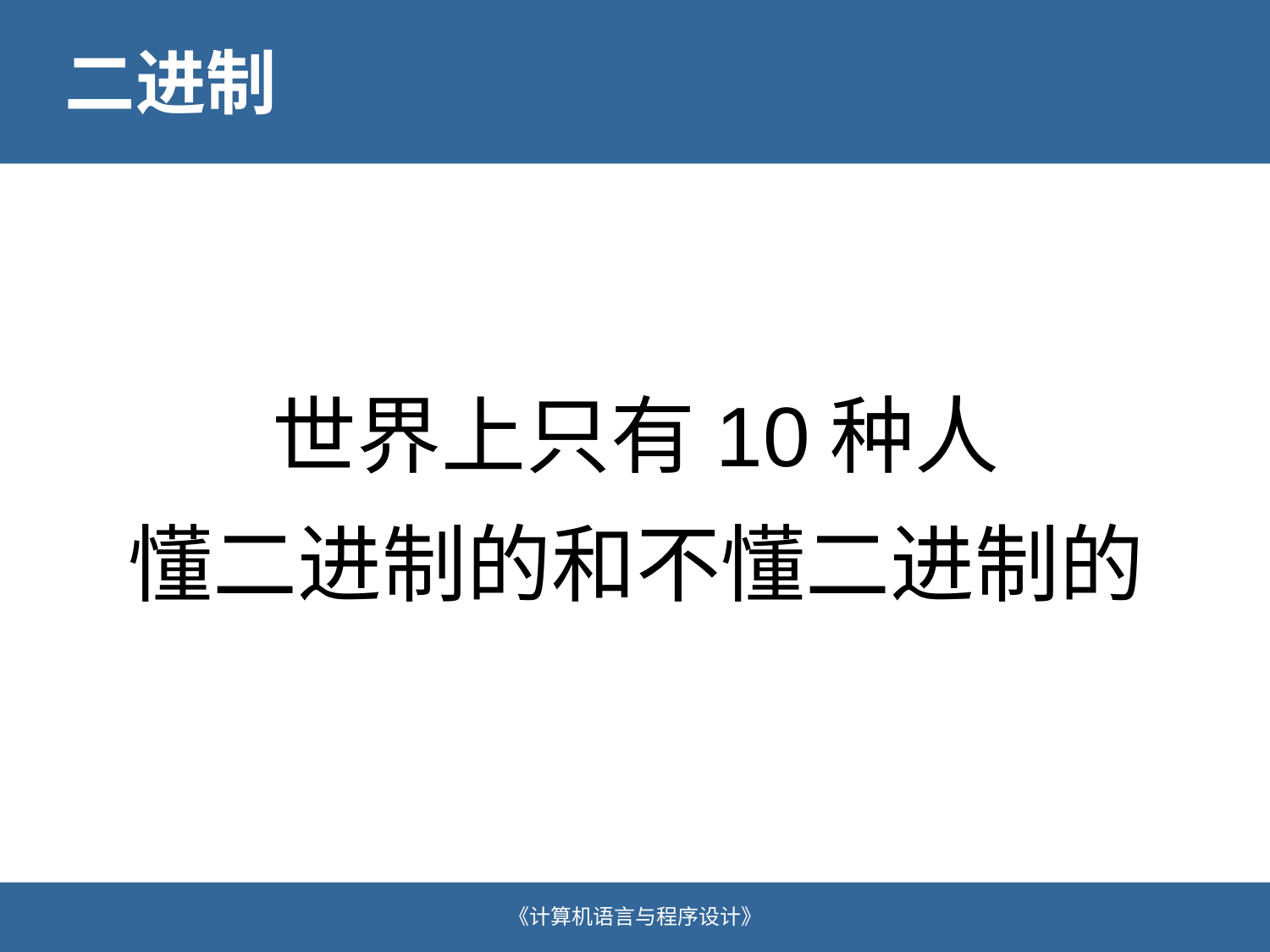

# 二进制
世界上只有10种人
懂二进制的和不懂二进制的

《计算机语言与程序设计》
20